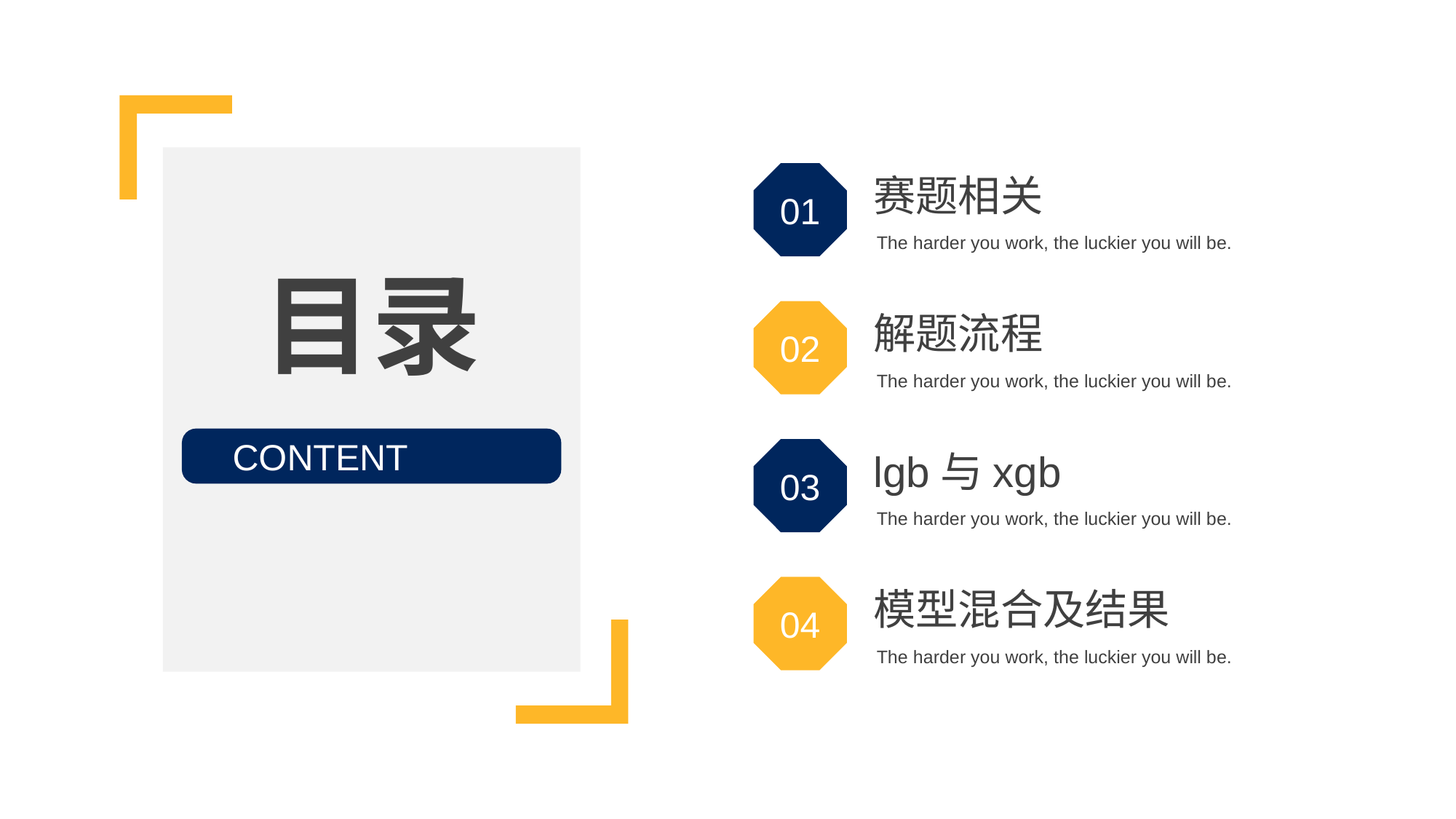

01
赛题相关
The harder you work, the luckier you will be.
目录
02
解题流程
The harder you work, the luckier you will be.
CONTENT

03
lgb与xgb
The harder you work, the luckier you will be.
04
模型混合及结果

The harder you work, the luckier you will be.